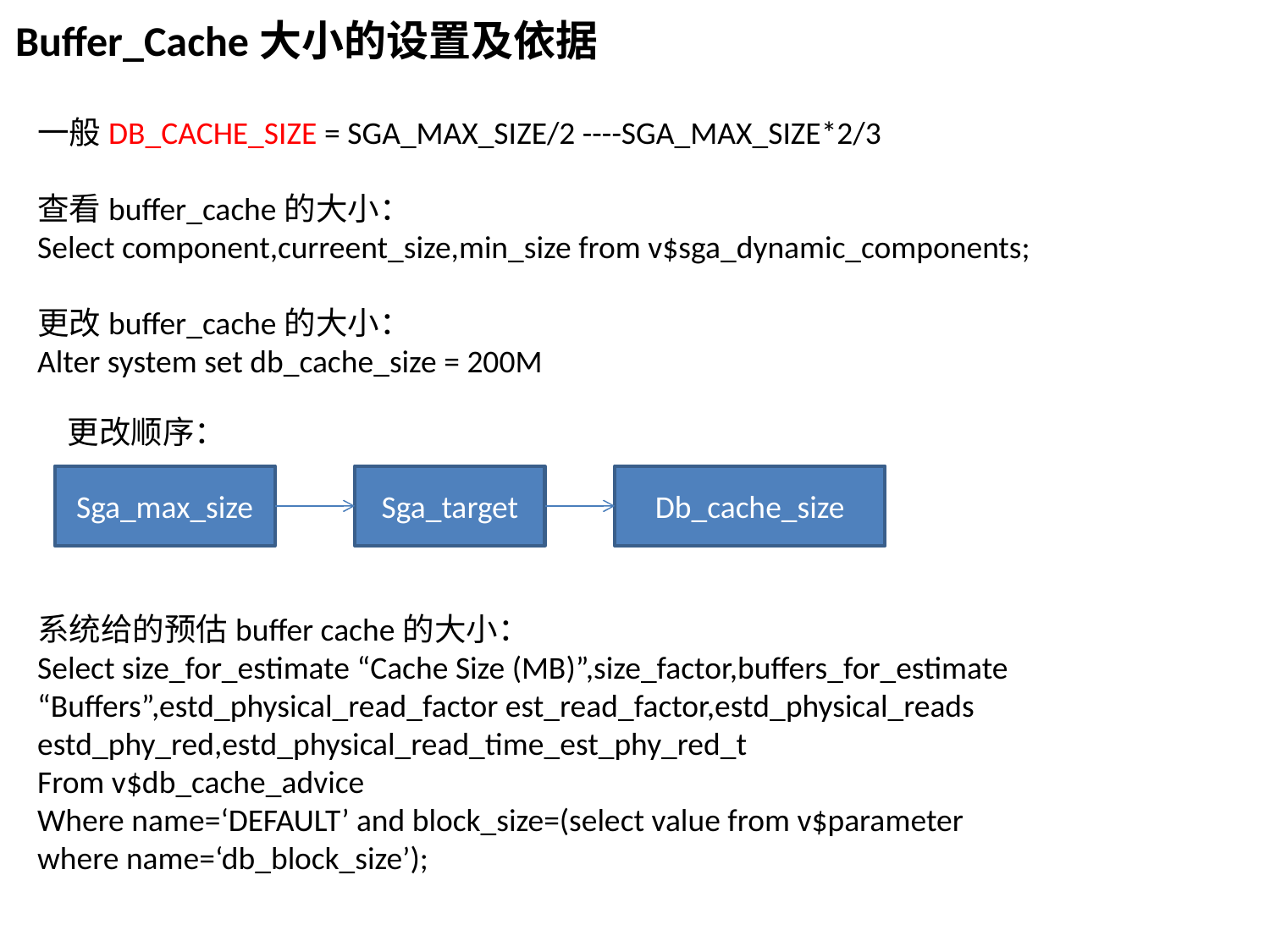

Buffer_Cache大小的设置及依据
一般DB_CACHE_SIZE = SGA_MAX_SIZE/2 ----SGA_MAX_SIZE*2/3

查看buffer_cache的大小：
Select component,curreent_size,min_size from v$sga_dynamic_components;

更改buffer_cache的大小：
Alter system set db_cache_size = 200M
更改顺序：
Sga_max_size
Sga_target
Db_cache_size
系统给的预估buffer cache的大小：
Select size_for_estimate “Cache Size (MB)”,size_factor,buffers_for_estimate “Buffers”,estd_physical_read_factor est_read_factor,estd_physical_reads estd_phy_red,estd_physical_read_time_est_phy_red_t
From v$db_cache_advice
Where name=‘DEFAULT’ and block_size=(select value from v$parameter where name=‘db_block_size’);